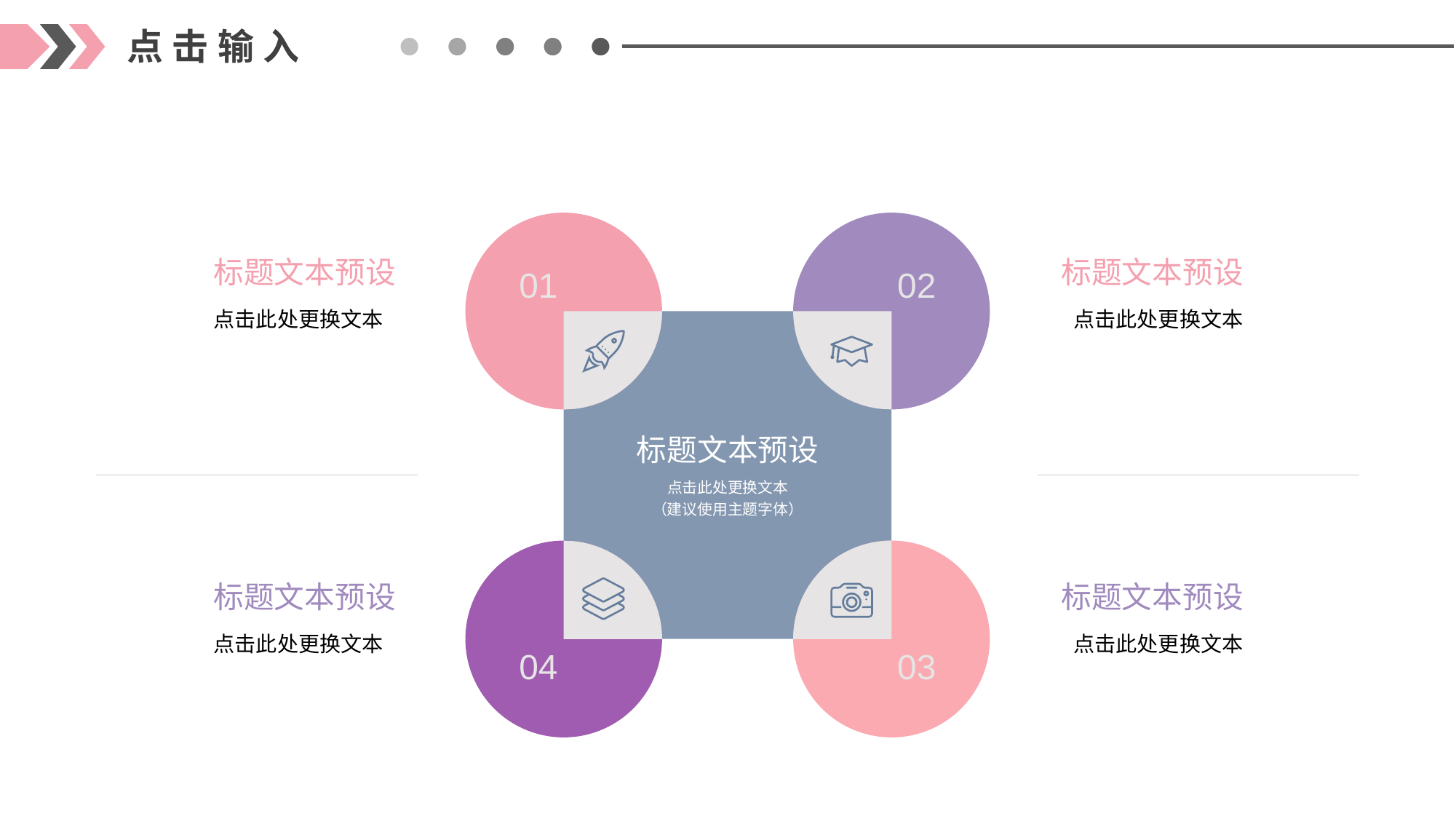

点击输入

01
02

标题文本预设
点击此处更换文本
（建议使用主题字体）

04
03
标题文本预设
点击此处更换文本
标题文本预设
点击此处更换文本
标题文本预设
点击此处更换文本
标题文本预设
点击此处更换文本